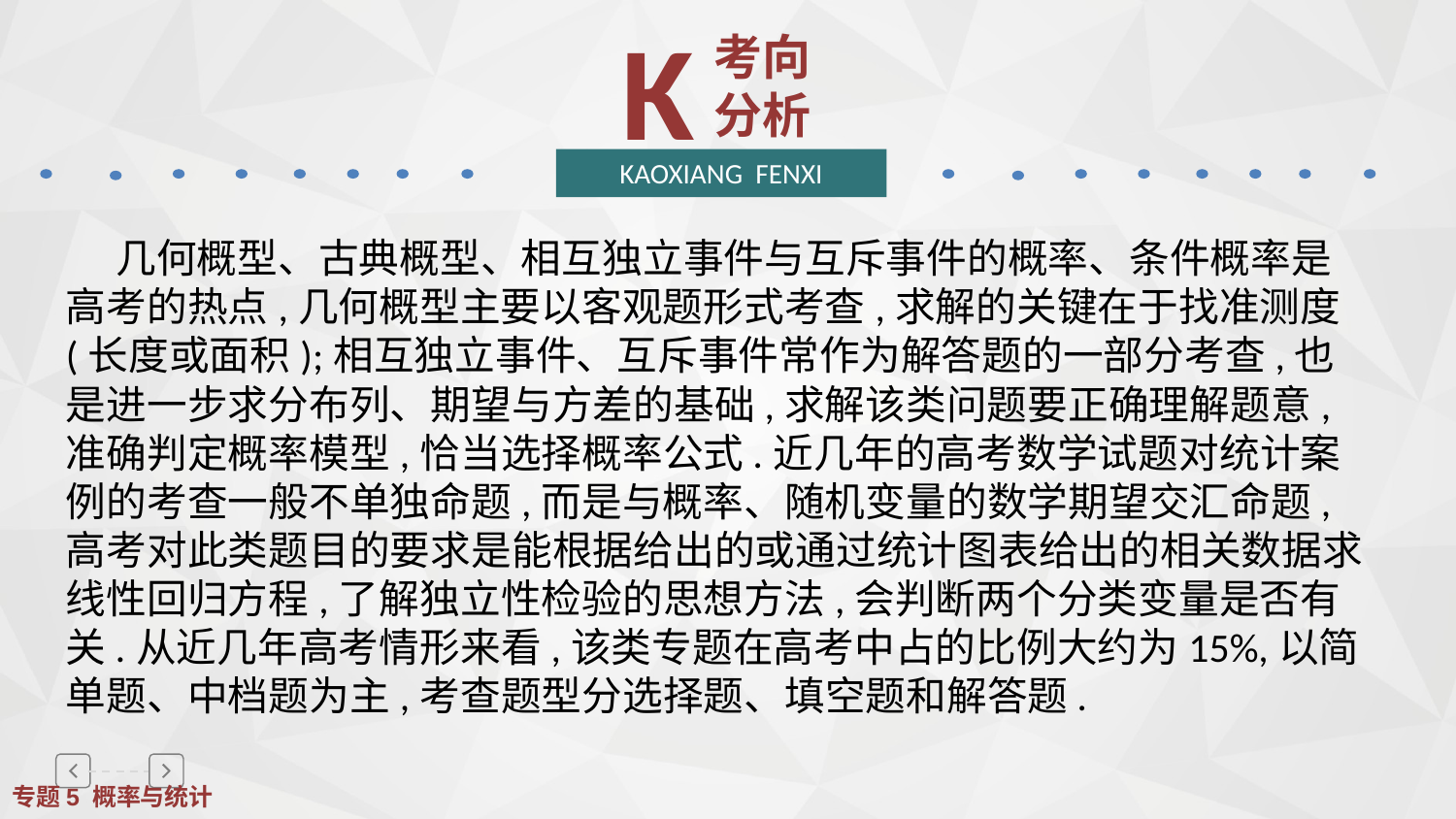

K
考向分析
KAOXIANG  FENXI

     几何概型、古典概型、相互独立事件与互斥事件的概率、条件概率是高考的热点,几何概型主要以客观题形式考查,求解的关键在于找准测度(长度或面积);相互独立事件、互斥事件常作为解答题的一部分考查,也是进一步求分布列、期望与方差的基础,求解该类问题要正确理解题意,准确判定概率模型,恰当选择概率公式.近几年的高考数学试题对统计案例的考查一般不单独命题,而是与概率、随机变量的数学期望交汇命题,高考对此类题目的要求是能根据给出的或通过统计图表给出的相关数据求线性回归方程,了解独立性检验的思想方法,会判断两个分类变量是否有关.从近几年高考情形来看,该类专题在高考中占的比例大约为15%,以简单题、中档题为主,考查题型分选择题、填空题和解答题.